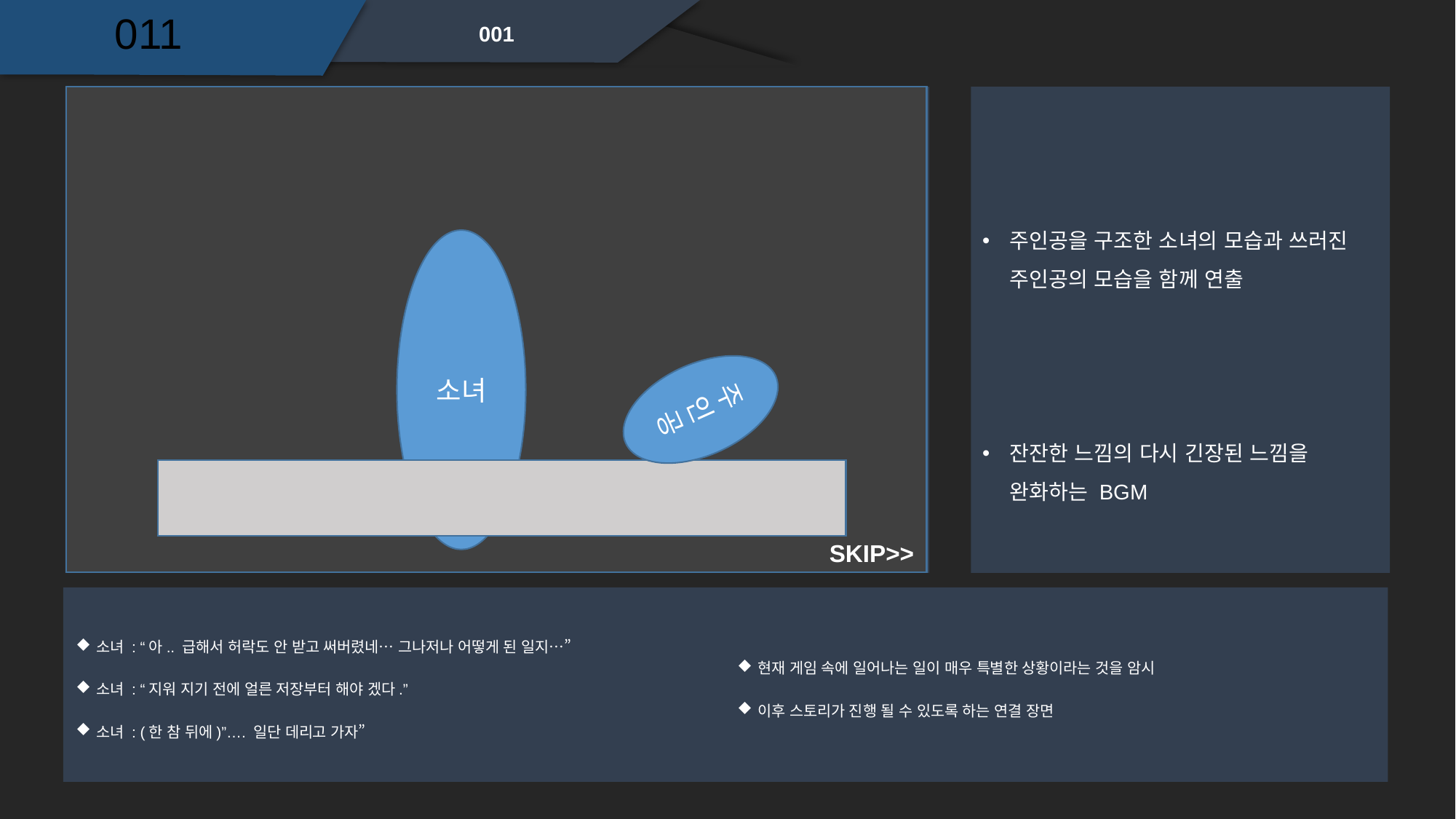

011
001

주인공을 구조한 소녀의 모습과 쓰러진 주인공의 모습을 함께 연출
소녀
주인공
잔잔한 느낌의 다시 긴장된 느낌을 완화하는 BGM

SKIP>>
소녀 : “아.. 급해서 허락도 안 받고 써버렸네… 그나저나 어떻게 된 일지…”
소녀 : “지워 지기 전에 얼른 저장부터 해야 겠다.”
소녀 : (한 참 뒤에)”…. 일단 데리고 가자”
현재 게임 속에 일어나는 일이 매우 특별한 상황이라는 것을 암시
이후 스토리가 진행 될 수 있도록 하는 연결 장면